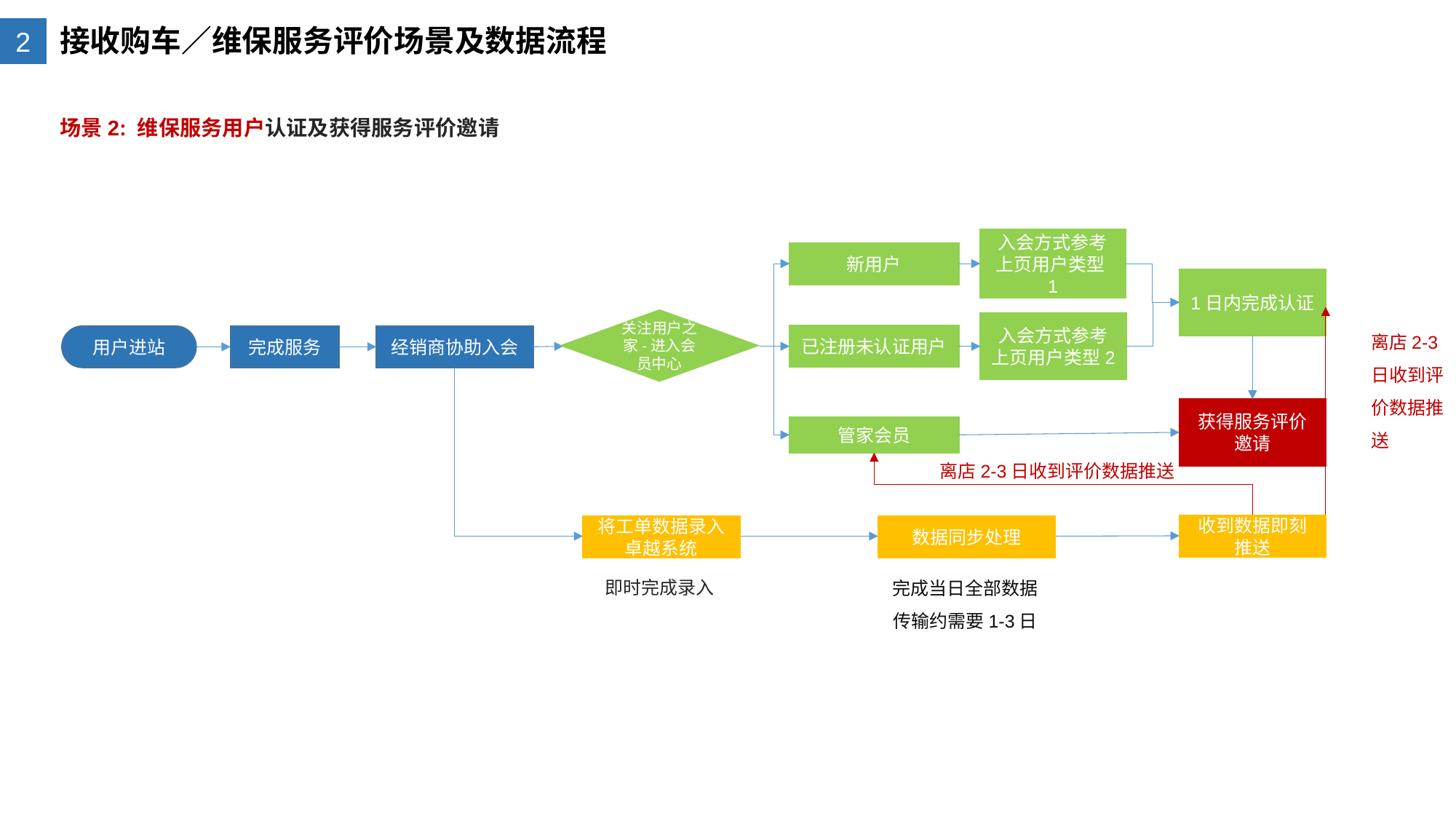

2
接收购车／维保服务评价场景及数据流程
场景2: 维保服务用户认证及获得服务评价邀请
入会方式参考上页用户类型1
新用户
1日内完成认证
关注用户之家-进入会员中心
入会方式参考上页用户类型2
离店2-3日收到评价数据推送
已注册未认证用户
经销商协助入会
用户进站
完成服务
获得服务评价邀请
管家会员
离店2-3日收到评价数据推送
收到数据即刻推送
将工单数据录入卓越系统
数据同步处理
即时完成录入
完成当日全部数据传输约需要1-3日